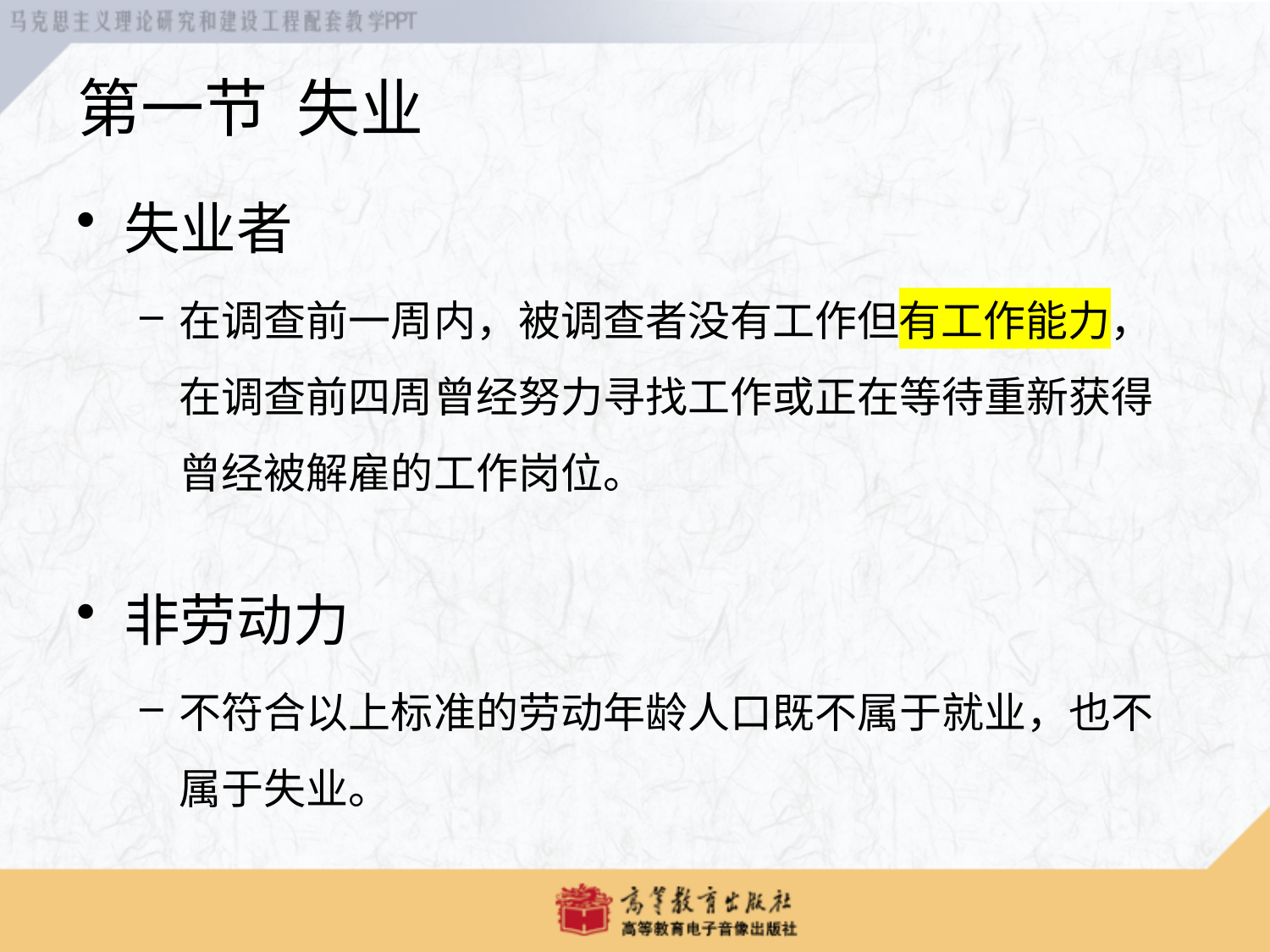

# 第一节  失业
失业者
在调查前一周内，被调查者没有工作但有工作能力，在调查前四周曾经努力寻找工作或正在等待重新获得曾经被解雇的工作岗位。

非劳动力
不符合以上标准的劳动年龄人口既不属于就业，也不属于失业。